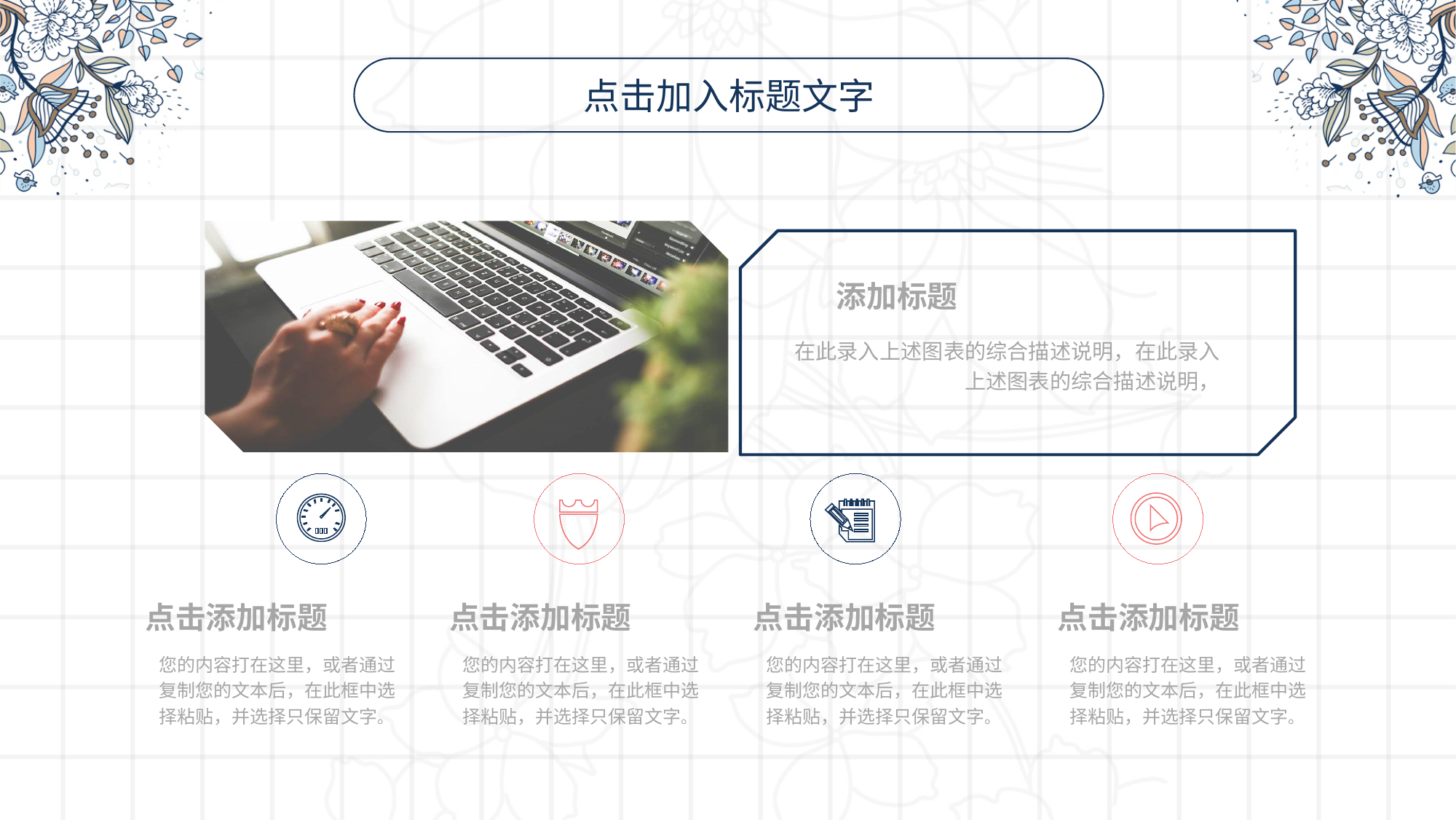

点击加入标题文字

添加标题
在此录入上述图表的综合描述说明，在此录入上述图表的综合描述说明，

点击添加标题
点击添加标题
点击添加标题
点击添加标题
您的内容打在这里，或者通过复制您的文本后，在此框中选择粘贴，并选择只保留文字。
您的内容打在这里，或者通过复制您的文本后，在此框中选择粘贴，并选择只保留文字。
您的内容打在这里，或者通过复制您的文本后，在此框中选择粘贴，并选择只保留文字。
您的内容打在这里，或者通过复制您的文本后，在此框中选择粘贴，并选择只保留文字。